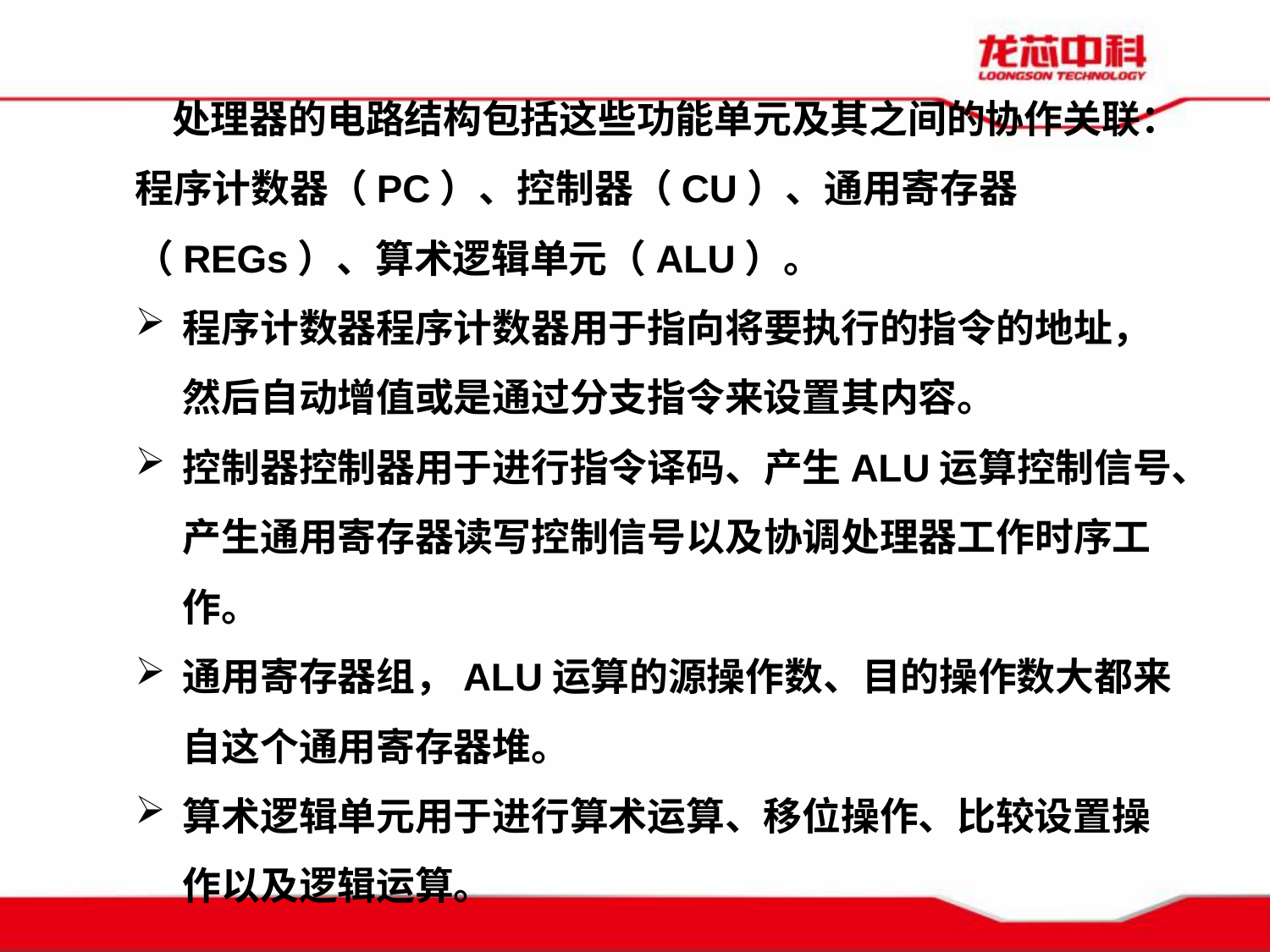

处理器的电路结构包括这些功能单元及其之间的协作关联：程序计数器（PC）、控制器（CU）、通用寄存器（REGs）、算术逻辑单元（ALU）。
程序计数器程序计数器用于指向将要执行的指令的地址，然后自动增值或是通过分支指令来设置其内容。
控制器控制器用于进行指令译码、产生ALU运算控制信号、产生通用寄存器读写控制信号以及协调处理器工作时序工作。
通用寄存器组，ALU运算的源操作数、目的操作数大都来自这个通用寄存器堆。
算术逻辑单元用于进行算术运算、移位操作、比较设置操作以及逻辑运算。